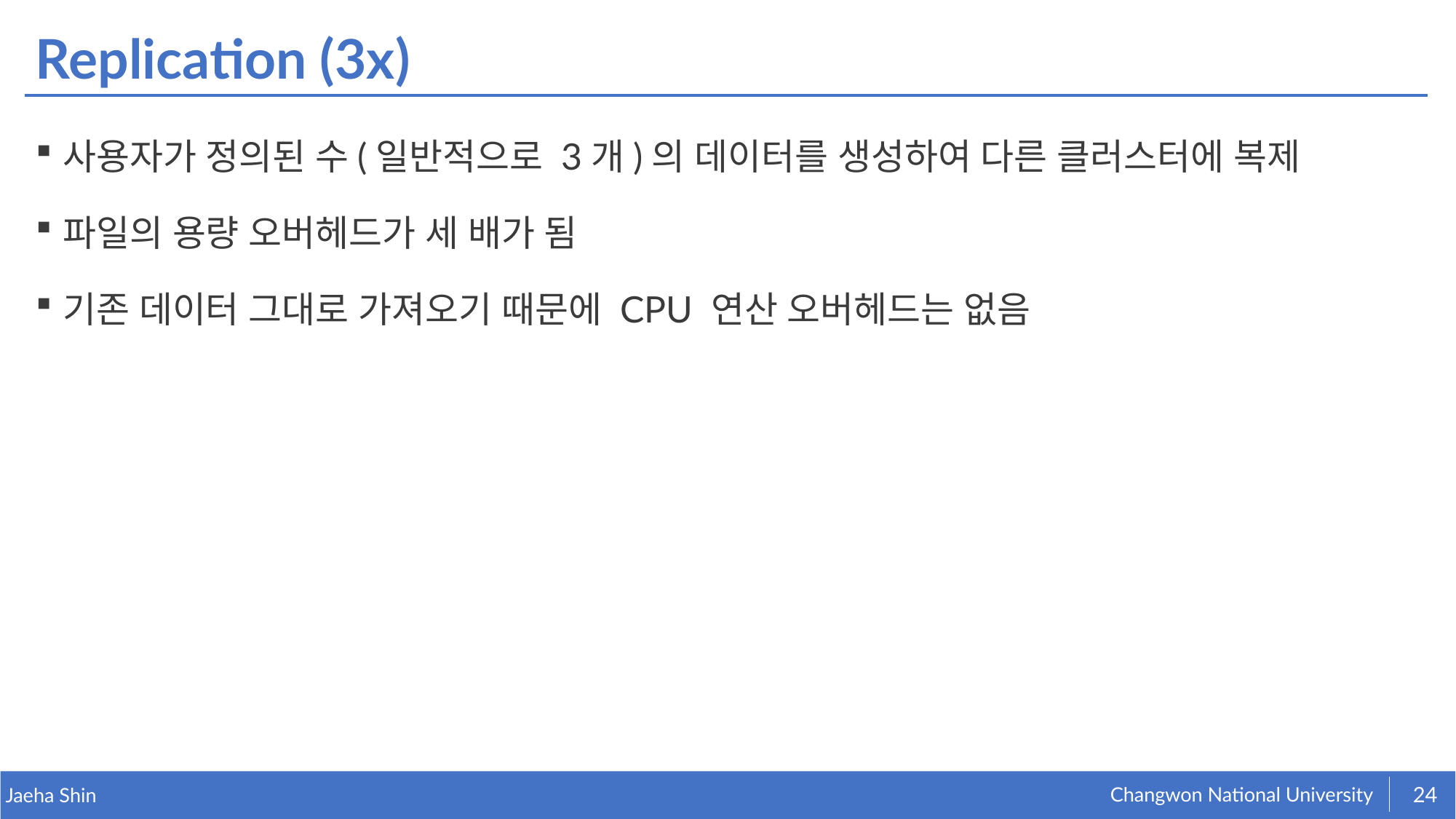

# Replication (3x)
사용자가 정의된 수(일반적으로 3개)의 데이터를 생성하여 다른 클러스터에 복제
파일의 용량 오버헤드가 세 배가 됨
기존 데이터 그대로 가져오기 때문에 CPU 연산 오버헤드는 없음

24